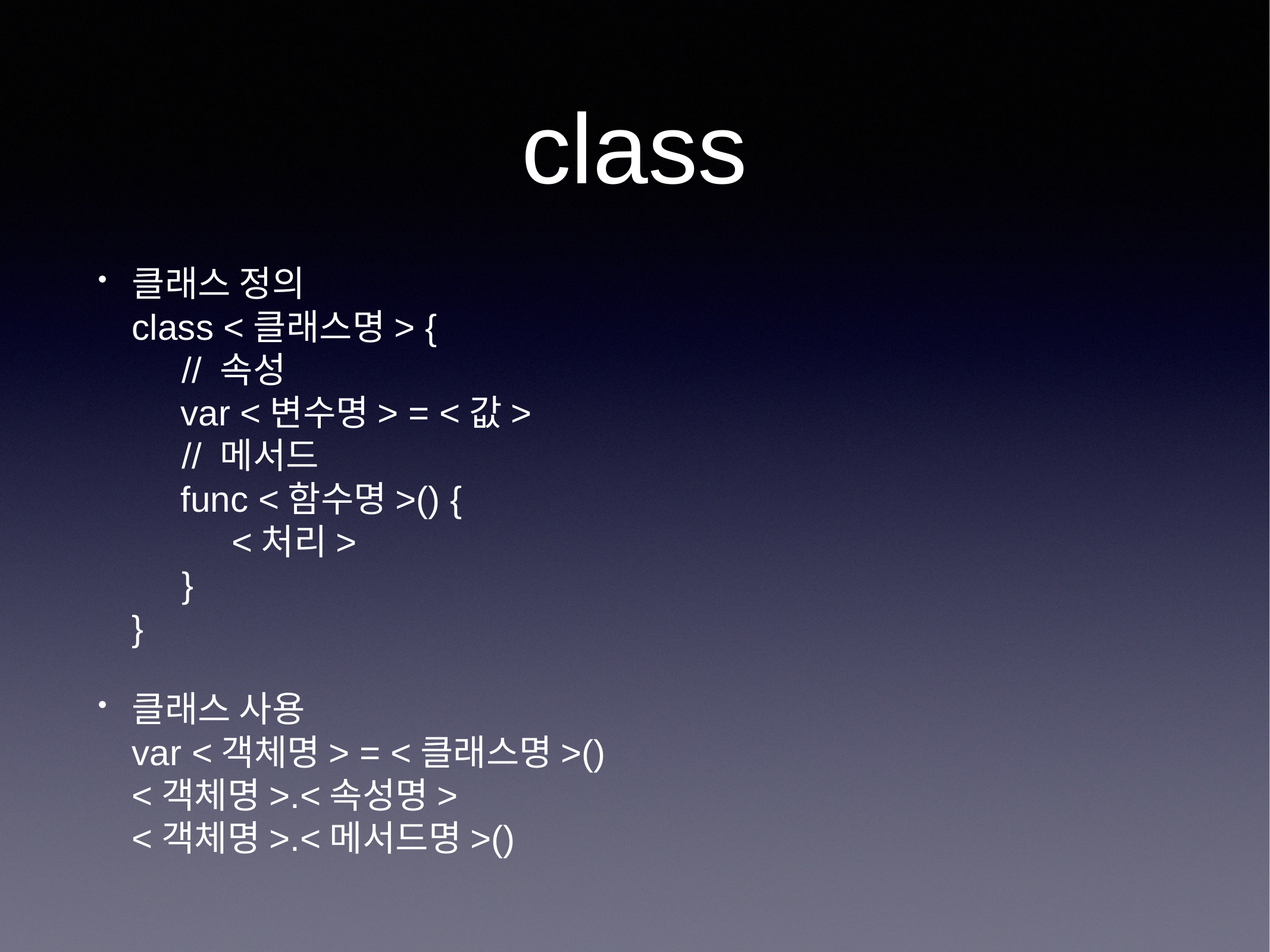

# class
클래스 정의
class <클래스명> {
     // 속성
     var <변수명> = <값>
     // 메서드
     func <함수명>() {
          <처리>
     }
}
클래스 사용
var <객체명> = <클래스명>()
<객체명>.<속성명>
<객체명>.<메서드명>()